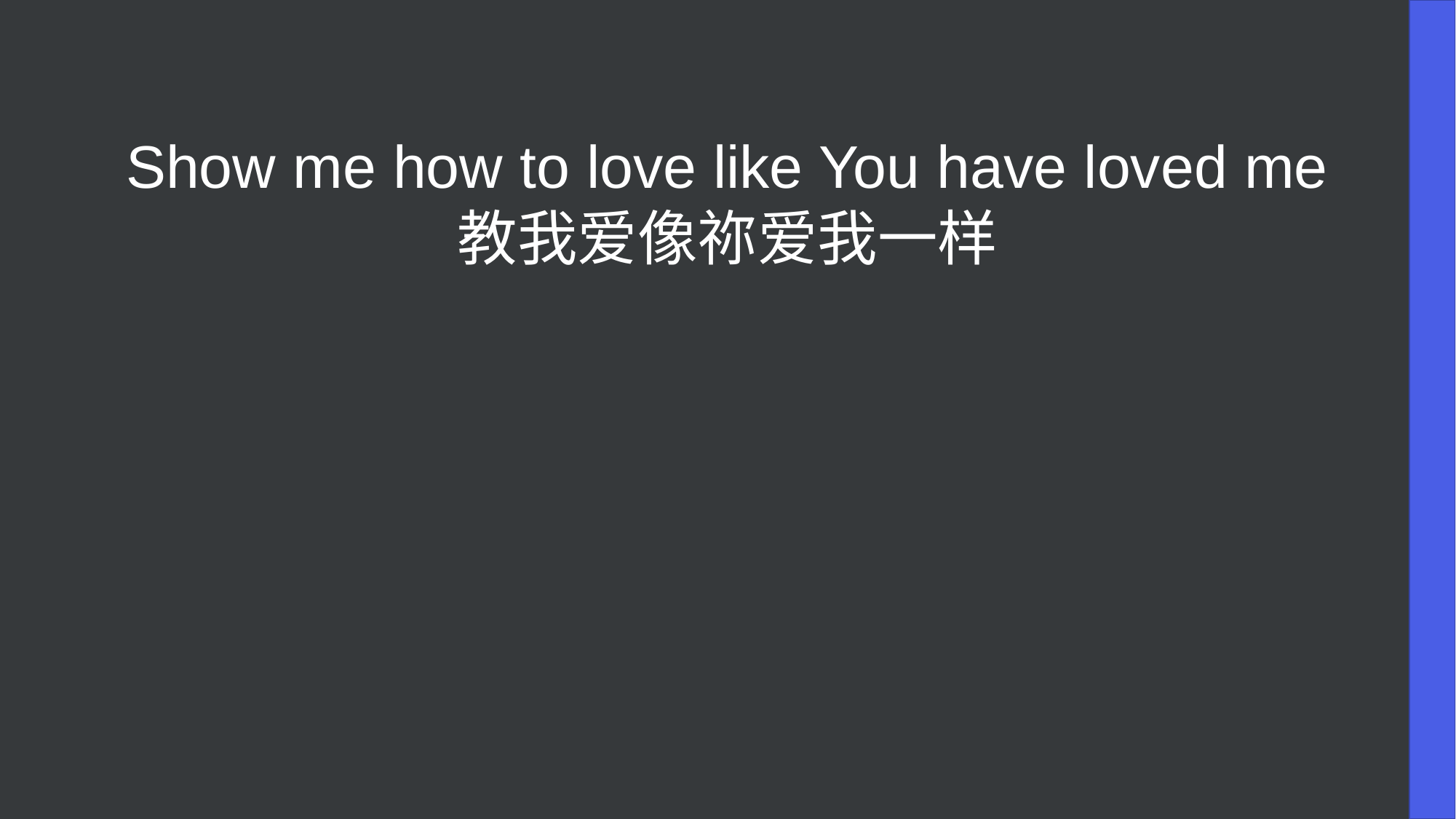

Show me how to love like You have loved me
教我爱像祢爱我一样